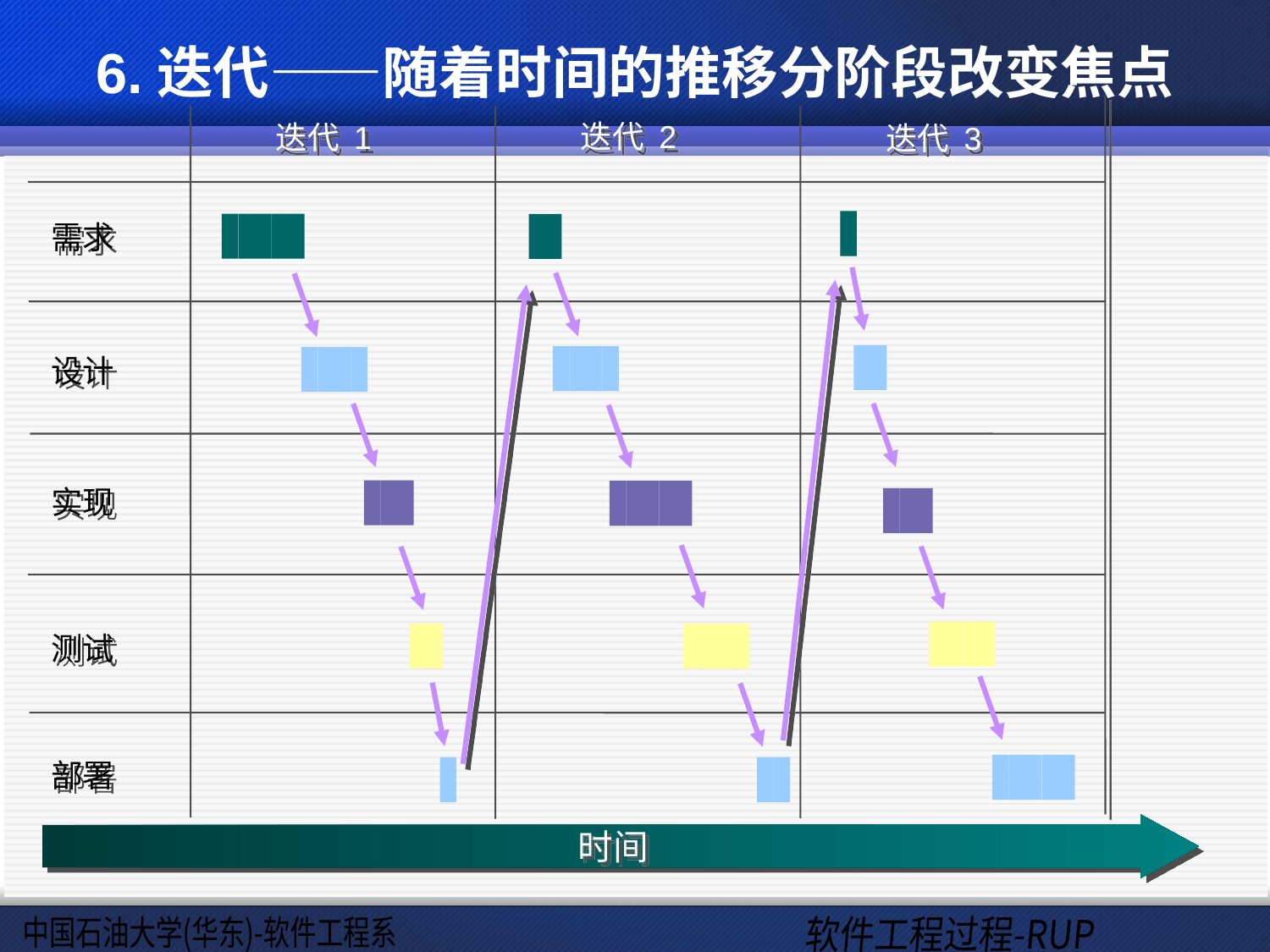

# 6.迭代——随着时间的推移分阶段改变焦点

迭代 2
迭代 1
迭代 3

需求

设计

实现

测试

部署

时间